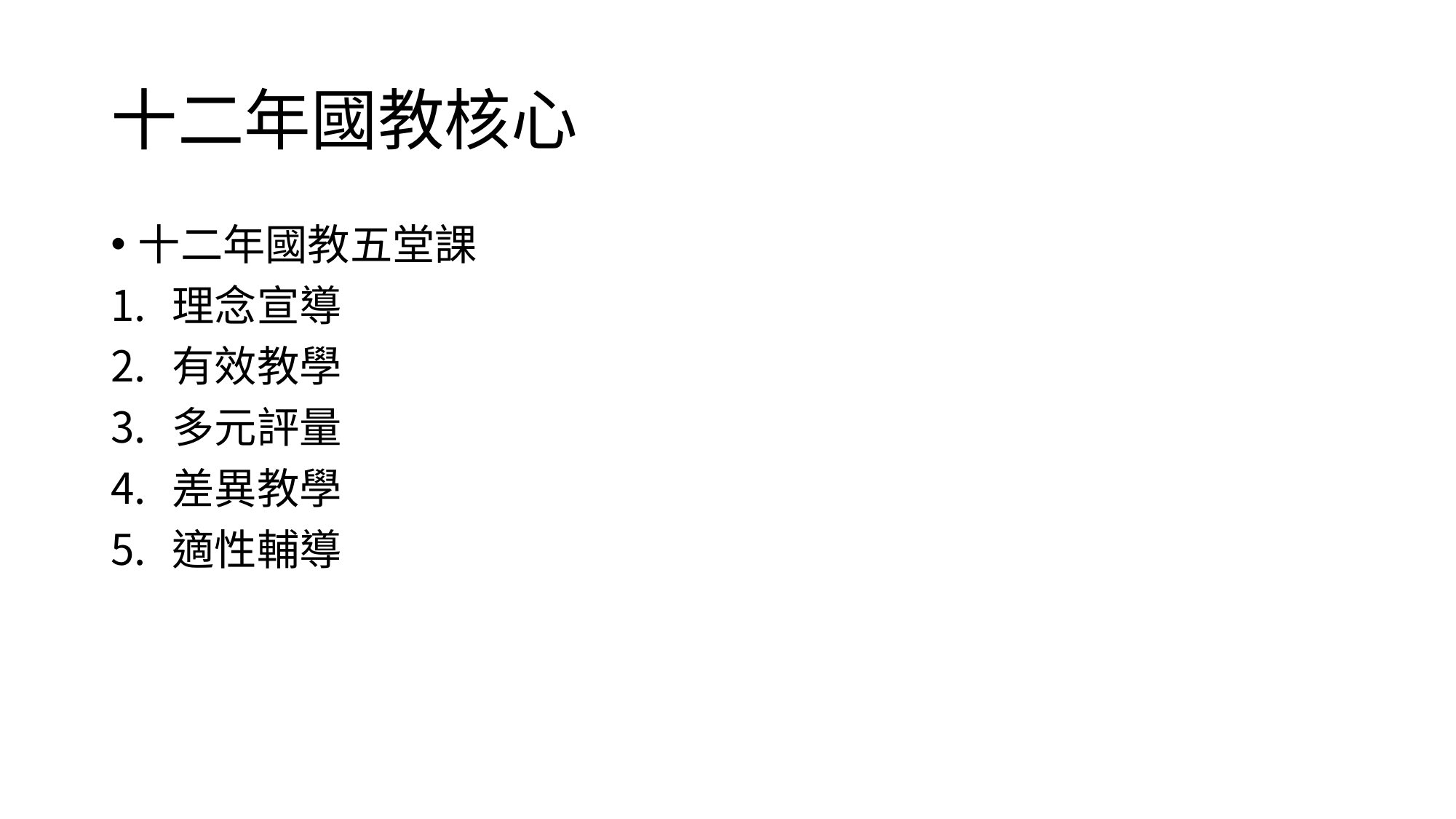

# 十二年國教核心
十二年國教五堂課
理念宣導
有效教學
多元評量
差異教學
適性輔導